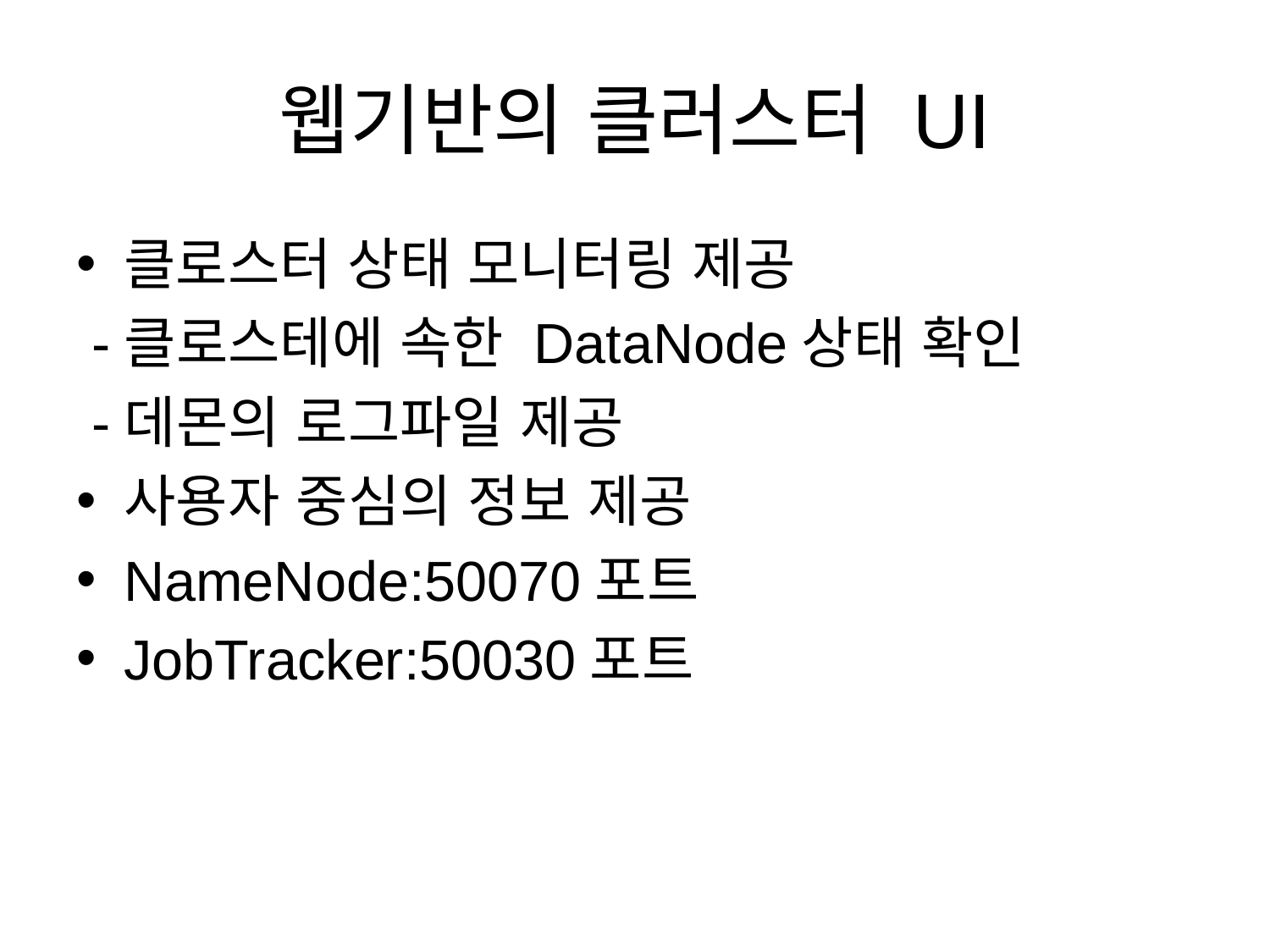

# 웹기반의 클러스터 UI
클로스터 상태 모니터링 제공
 -클로스테에 속한 DataNode상태 확인
 -데몬의 로그파일 제공
사용자 중심의 정보 제공
NameNode:50070포트
JobTracker:50030포트